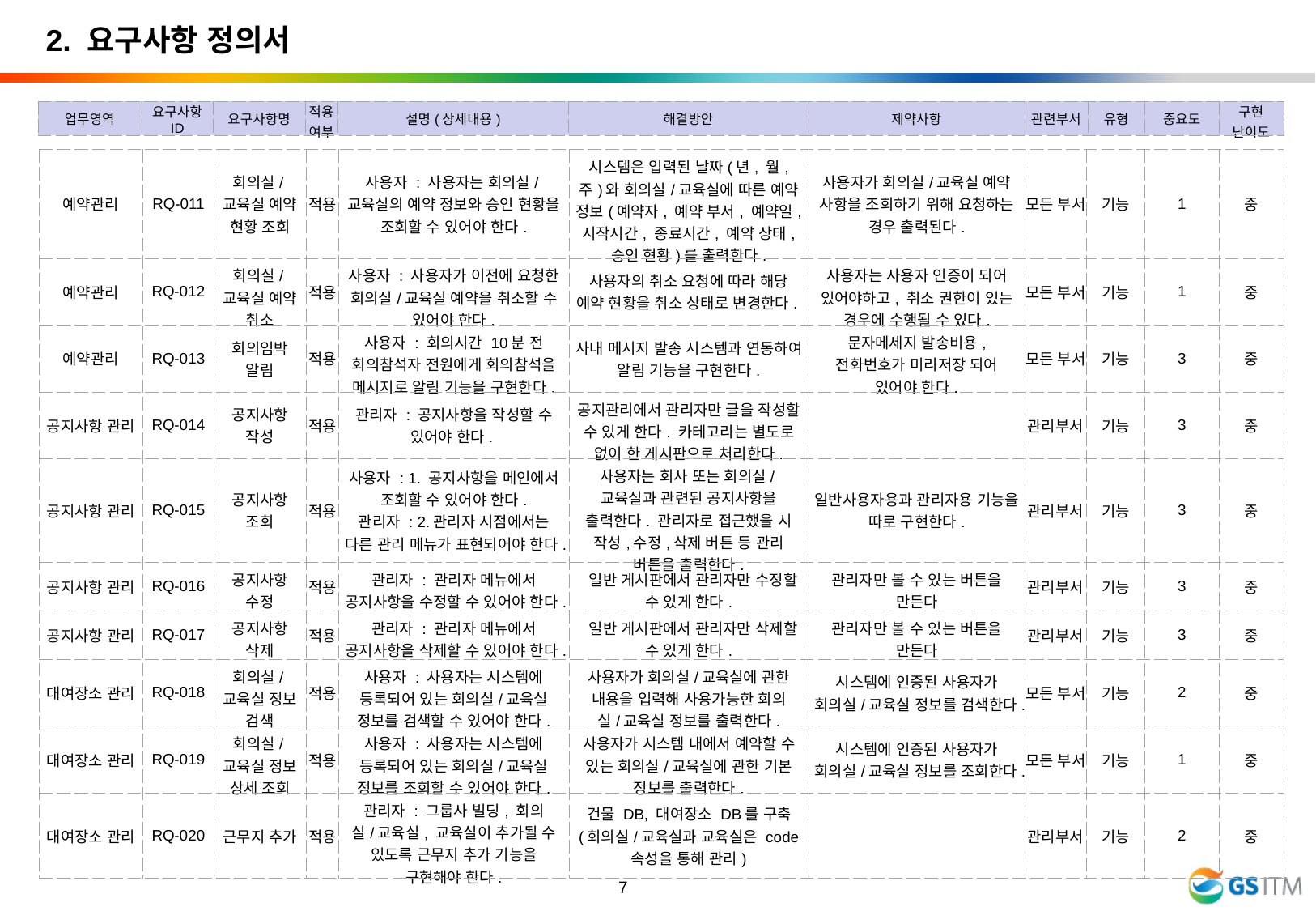

2. 요구사항 정의서
| 업무영역 | 요구사항 ID | 요구사항명 | 적용여부 | 설명(상세내용) | 해결방안 | 제약사항 | 관련부서 | 유형 | 중요도 | 구현 난이도 |
| --- | --- | --- | --- | --- | --- | --- | --- | --- | --- | --- |
| 예약관리 | RQ-011 | 회의실/교육실 예약 현황 조회 | 적용 | 사용자 : 사용자는 회의실/교육실의 예약 정보와 승인 현황을 조회할 수 있어야 한다. | 시스템은 입력된 날짜(년, 월, 주)와 회의실/교육실에 따른 예약 정보(예약자, 예약 부서, 예약일, 시작시간, 종료시간, 예약 상태, 승인 현황)를 출력한다. | 사용자가 회의실/교육실 예약 사항을 조회하기 위해 요청하는 경우 출력된다. | 모든 부서 | 기능 | 1 | 중 |
| --- | --- | --- | --- | --- | --- | --- | --- | --- | --- | --- |
| 예약관리 | RQ-012 | 회의실/교육실 예약 취소 | 적용 | 사용자 : 사용자가 이전에 요청한 회의실/교육실 예약을 취소할 수 있어야 한다. | 사용자의 취소 요청에 따라 해당 예약 현황을 취소 상태로 변경한다. | 사용자는 사용자 인증이 되어 있어야하고, 취소 권한이 있는 경우에 수행될 수 있다. | 모든 부서 | 기능 | 1 | 중 |
| 예약관리 | RQ-013 | 회의임박 알림 | 적용 | 사용자 : 회의시간 10분 전 회의참석자 전원에게 회의참석을 메시지로 알림 기능을 구현한다. | 사내 메시지 발송 시스템과 연동하여 알림 기능을 구현한다. | 문자메세지 발송비용, 전화번호가 미리저장 되어 있어야 한다. | 모든 부서 | 기능 | 3 | 중 |
| 공지사항 관리 | RQ-014 | 공지사항 작성 | 적용 | 관리자 : 공지사항을 작성할 수 있어야 한다. | 공지관리에서 관리자만 글을 작성할 수 있게 한다. 카테고리는 별도로 없이 한 게시판으로 처리한다. |  | 관리부서 | 기능 | 3 | 중 |
| 공지사항 관리 | RQ-015 | 공지사항 조회 | 적용 | 사용자 : 1. 공지사항을 메인에서 조회할 수 있어야 한다. 관리자 : 2.관리자 시점에서는 다른 관리 메뉴가 표현되어야 한다. | 사용자는 회사 또는 회의실/교육실과 관련된 공지사항을 출력한다. 관리자로 접근했을 시 작성,수정,삭제 버튼 등 관리 버튼을 출력한다. | 일반사용자용과 관리자용 기능을 따로 구현한다. | 관리부서 | 기능 | 3 | 중 |
| 공지사항 관리 | RQ-016 | 공지사항 수정 | 적용 | 관리자 : 관리자 메뉴에서 공지사항을 수정할 수 있어야 한다. | 일반 게시판에서 관리자만 수정할 수 있게 한다. | 관리자만 볼 수 있는 버튼을 만든다 | 관리부서 | 기능 | 3 | 중 |
| 공지사항 관리 | RQ-017 | 공지사항 삭제 | 적용 | 관리자 : 관리자 메뉴에서 공지사항을 삭제할 수 있어야 한다. | 일반 게시판에서 관리자만 삭제할 수 있게 한다. | 관리자만 볼 수 있는 버튼을 만든다 | 관리부서 | 기능 | 3 | 중 |
| 대여장소 관리 | RQ-018 | 회의실/교육실 정보 검색 | 적용 | 사용자 : 사용자는 시스템에 등록되어 있는 회의실/교육실 정보를 검색할 수 있어야 한다. | 사용자가 회의실/교육실에 관한 내용을 입력해 사용가능한 회의실/교육실 정보를 출력한다. | 시스템에 인증된 사용자가 회의실/교육실 정보를 검색한다. | 모든 부서 | 기능 | 2 | 중 |
| 대여장소 관리 | RQ-019 | 회의실/교육실 정보 상세 조회 | 적용 | 사용자 : 사용자는 시스템에 등록되어 있는 회의실/교육실 정보를 조회할 수 있어야 한다. | 사용자가 시스템 내에서 예약할 수 있는 회의실/교육실에 관한 기본 정보를 출력한다. | 시스템에 인증된 사용자가 회의실/교육실 정보를 조회한다. | 모든 부서 | 기능 | 1 | 중 |
| 대여장소 관리 | RQ-020 | 근무지 추가 | 적용 | 관리자 : 그룹사 빌딩, 회의실/교육실, 교육실이 추가될 수 있도록 근무지 추가 기능을 구현해야 한다. | 건물 DB, 대여장소 DB를 구축 (회의실/교육실과 교육실은 code 속성을 통해 관리) |  | 관리부서 | 기능 | 2 | 중 |